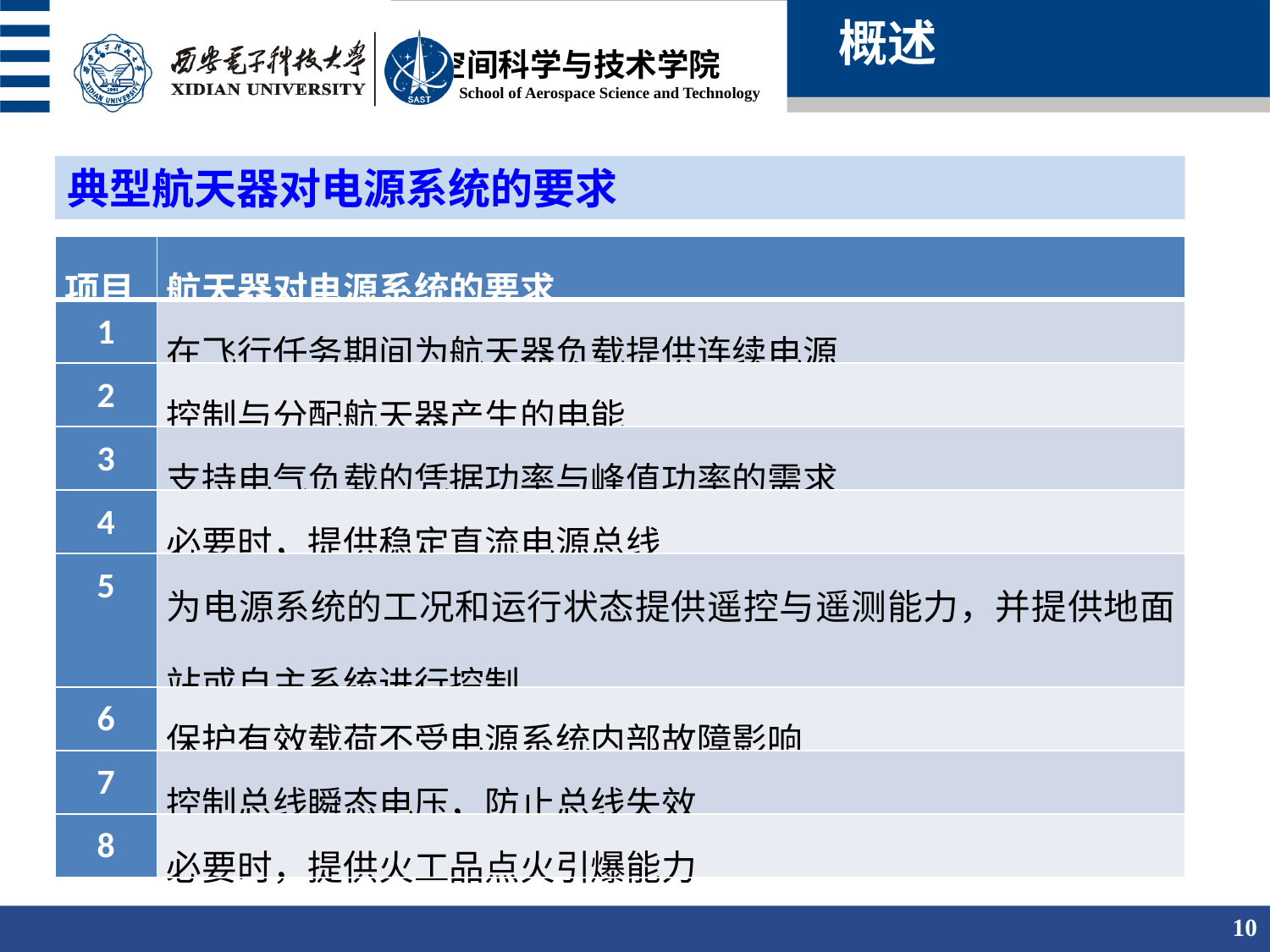

概述
典型航天器对电源系统的要求
| 项目 | 航天器对电源系统的要求 |
| --- | --- |
| 1 | 在飞行任务期间为航天器负载提供连续电源 |
| 2 | 控制与分配航天器产生的电能 |
| 3 | 支持电气负载的凭据功率与峰值功率的需求 |
| 4 | 必要时，提供稳定直流电源总线 |
| 5 | 为电源系统的工况和运行状态提供遥控与遥测能力，并提供地面站或自主系统进行控制 |
| 6 | 保护有效载荷不受电源系统内部故障影响 |
| 7 | 控制总线瞬态电压，防止总线失效 |
| 8 | 必要时，提供火工品点火引爆能力 |